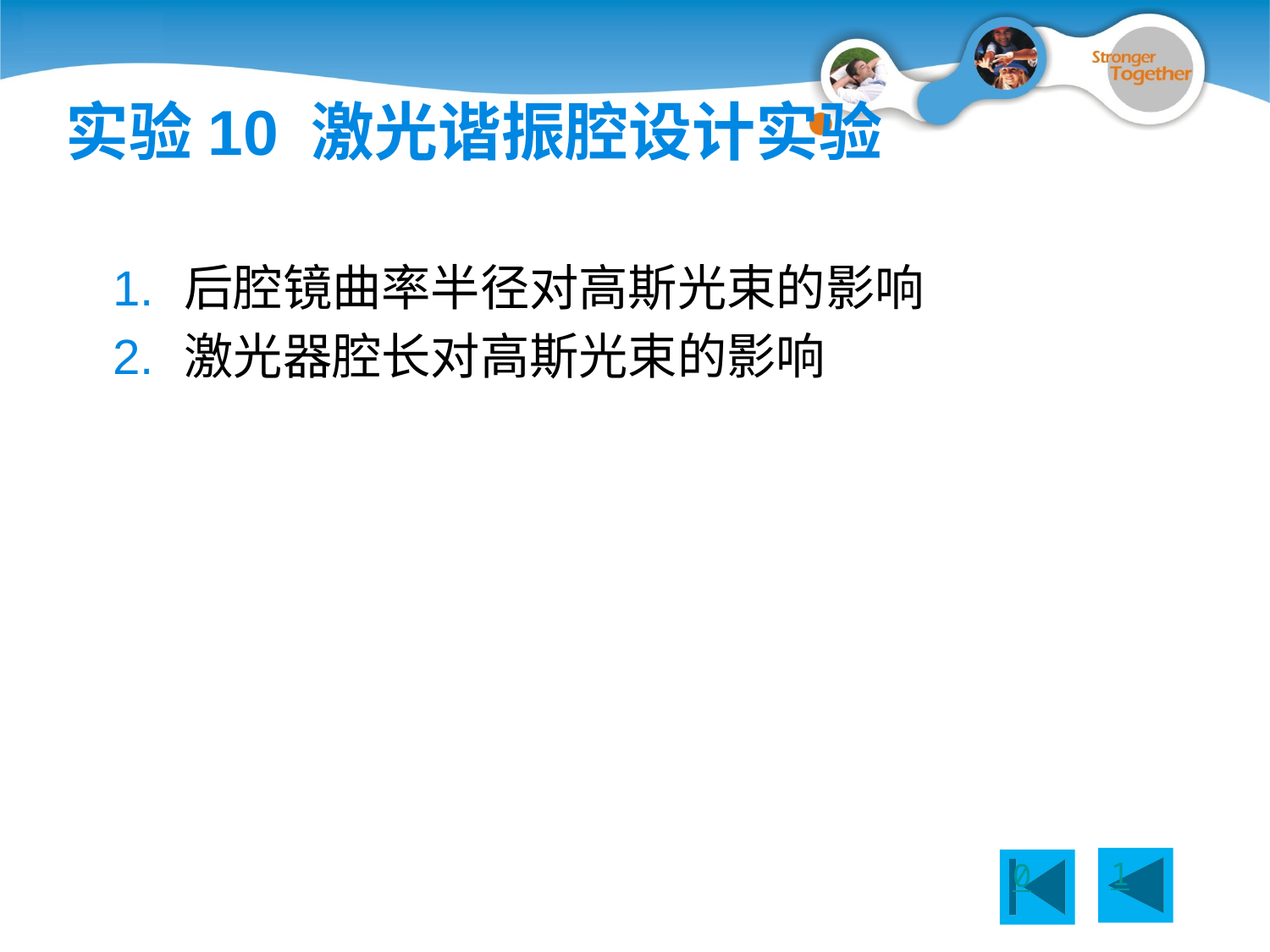

# 实验10 激光谐振腔设计实验
后腔镜曲率半径对高斯光束的影响
激光器腔长对高斯光束的影响
1
0